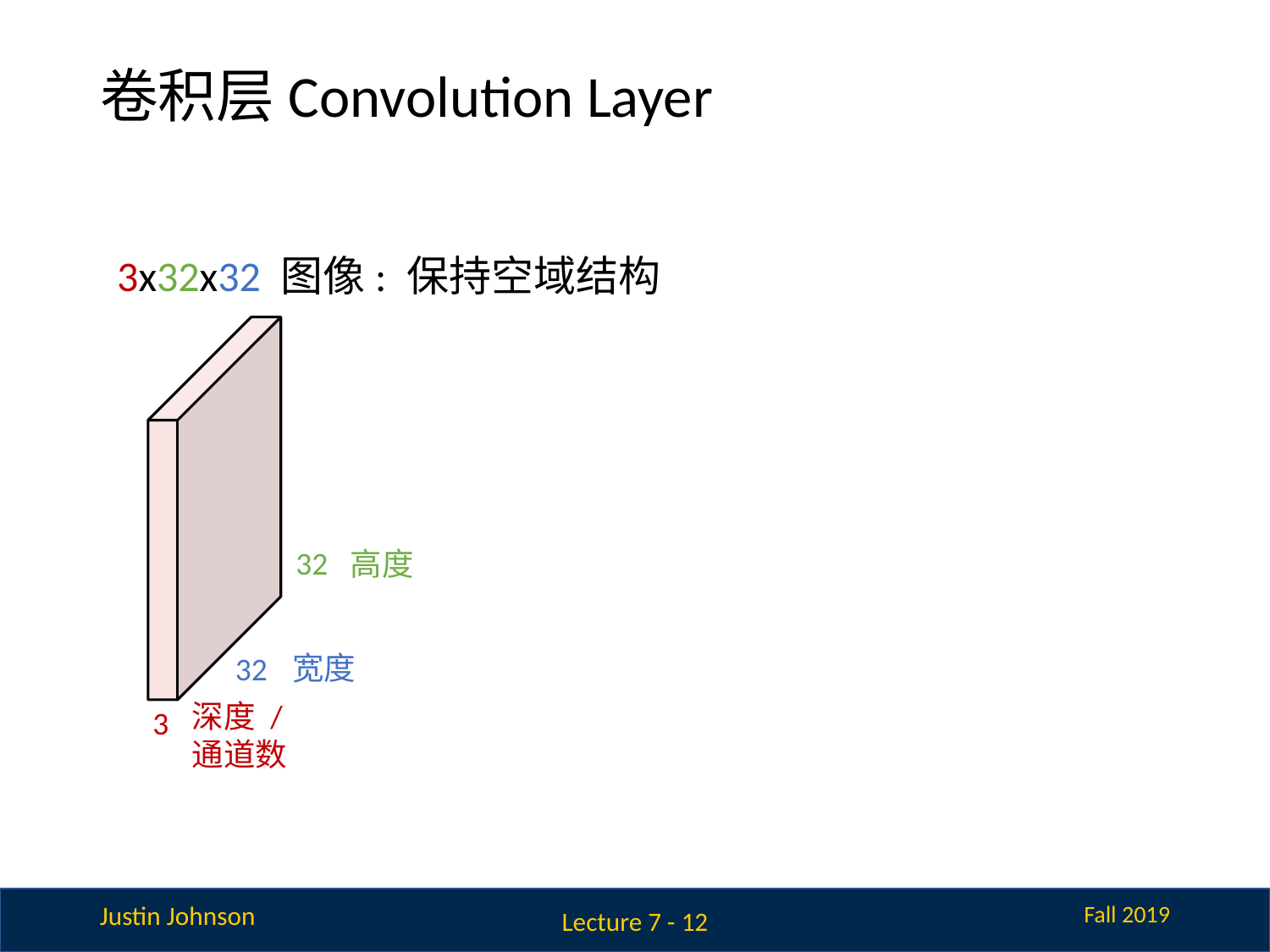

# 卷积层Convolution Layer
3x32x32 图像: 保持空域结构

32
高度
宽度
32
深度 / 通道数
3
Lecture 7 - 12